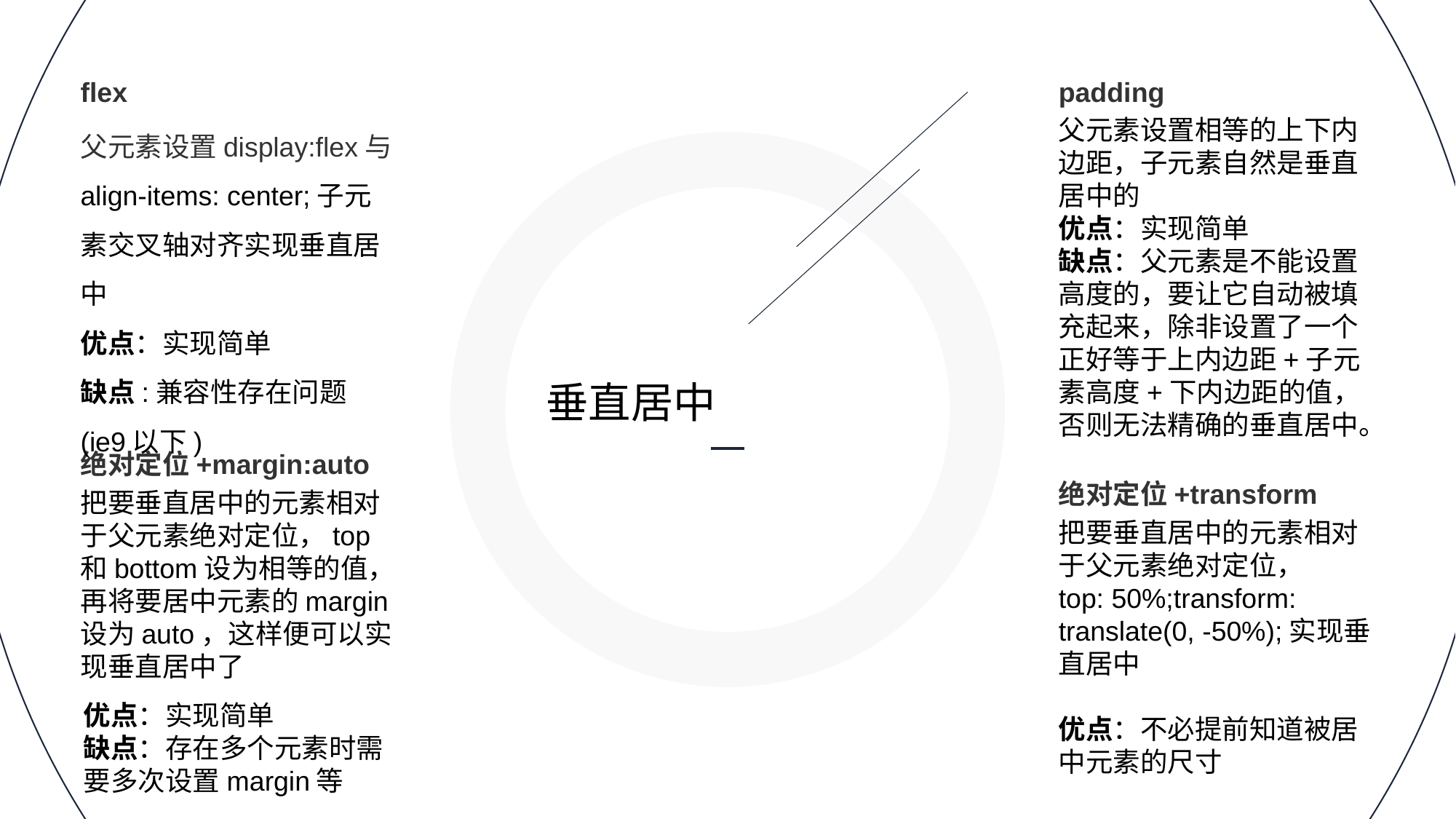

flex
padding
父元素设置display:flex与align-items: center;子元素交叉轴对齐实现垂直居中
优点：实现简单
缺点:兼容性存在问题(ie9以下)
父元素设置相等的上下内边距，子元素自然是垂直居中的
优点：实现简单
缺点：父元素是不能设置高度的，要让它自动被填充起来，除非设置了一个正好等于上内边距+子元素高度+下内边距的值，否则无法精确的垂直居中。

垂直居中
绝对定位+margin:auto
绝对定位+transform
把要垂直居中的元素相对于父元素绝对定位，top和bottom设为相等的值，再将要居中元素的margin设为auto，这样便可以实现垂直居中了
把要垂直居中的元素相对于父元素绝对定位，
top: 50%;transform: translate(0, -50%);实现垂直居中

优点：不必提前知道被居中元素的尺寸

优点：实现简单
缺点：存在多个元素时需要多次设置margin等